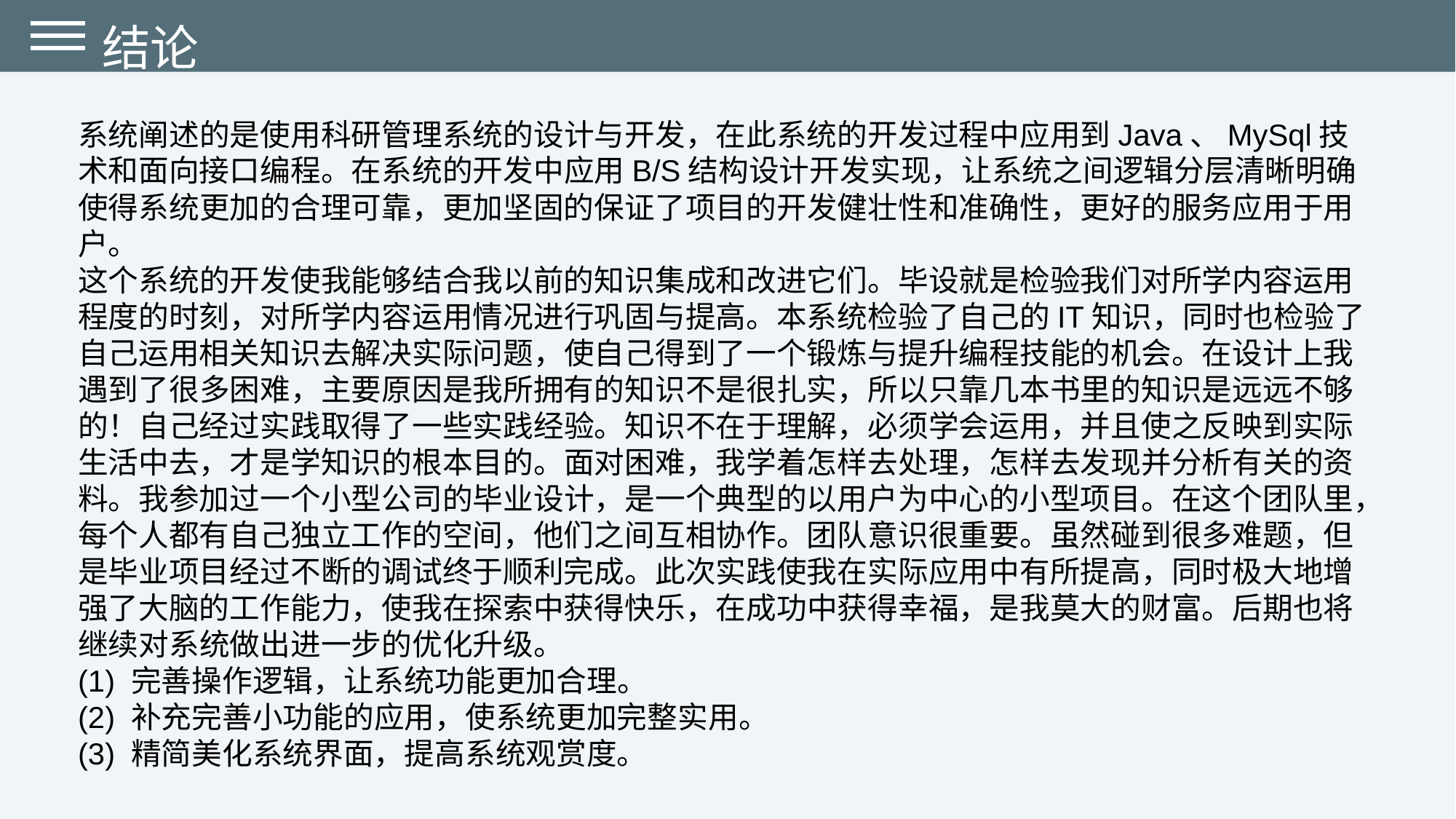

结论
系统阐述的是使用科研管理系统的设计与开发，在此系统的开发过程中应用到Java、MySql技术和面向接口编程。在系统的开发中应用B/S结构设计开发实现，让系统之间逻辑分层清晰明确使得系统更加的合理可靠，更加坚固的保证了项目的开发健壮性和准确性，更好的服务应用于用户。
这个系统的开发使我能够结合我以前的知识集成和改进它们。毕设就是检验我们对所学内容运用程度的时刻，对所学内容运用情况进行巩固与提高。本系统检验了自己的IT知识，同时也检验了自己运用相关知识去解决实际问题，使自己得到了一个锻炼与提升编程技能的机会。在设计上我遇到了很多困难，主要原因是我所拥有的知识不是很扎实，所以只靠几本书里的知识是远远不够的！自己经过实践取得了一些实践经验。知识不在于理解，必须学会运用，并且使之反映到实际生活中去，才是学知识的根本目的。面对困难，我学着怎样去处理，怎样去发现并分析有关的资料。我参加过一个小型公司的毕业设计，是一个典型的以用户为中心的小型项目。在这个团队里，每个人都有自己独立工作的空间，他们之间互相协作。团队意识很重要。虽然碰到很多难题，但是毕业项目经过不断的调试终于顺利完成。此次实践使我在实际应用中有所提高，同时极大地增强了大脑的工作能力，使我在探索中获得快乐，在成功中获得幸福，是我莫大的财富。后期也将继续对系统做出进一步的优化升级。
(1) 完善操作逻辑，让系统功能更加合理。
(2) 补充完善小功能的应用，使系统更加完整实用。
(3) 精简美化系统界面，提高系统观赏度。